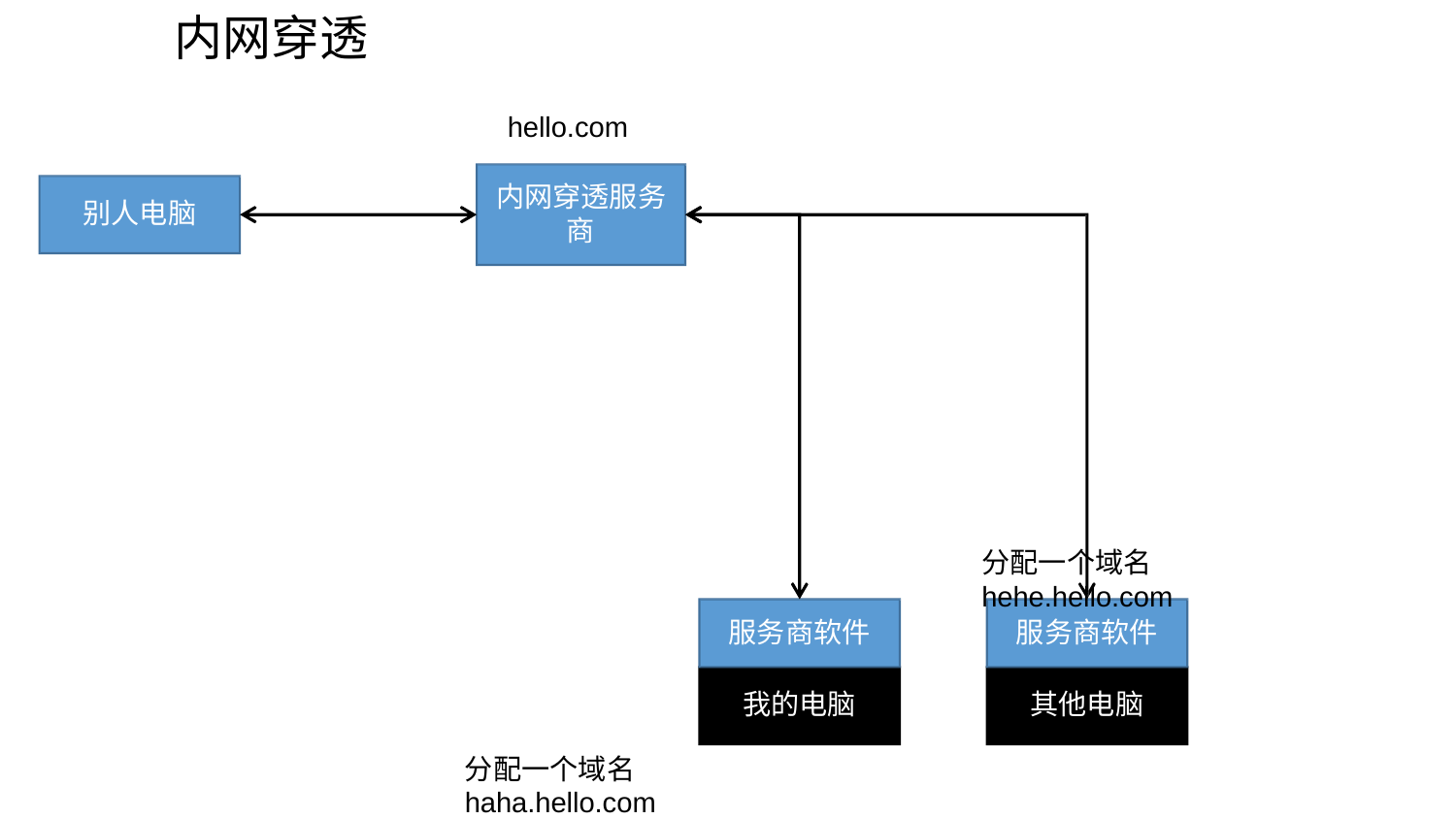

# 内网穿透
hello.com

内网穿透服务 商

别人电脑

分配一个域名hehe.hello.com

服务商软件
服务商软件

我的电脑
其他电脑
分配一个域名haha.hello.com